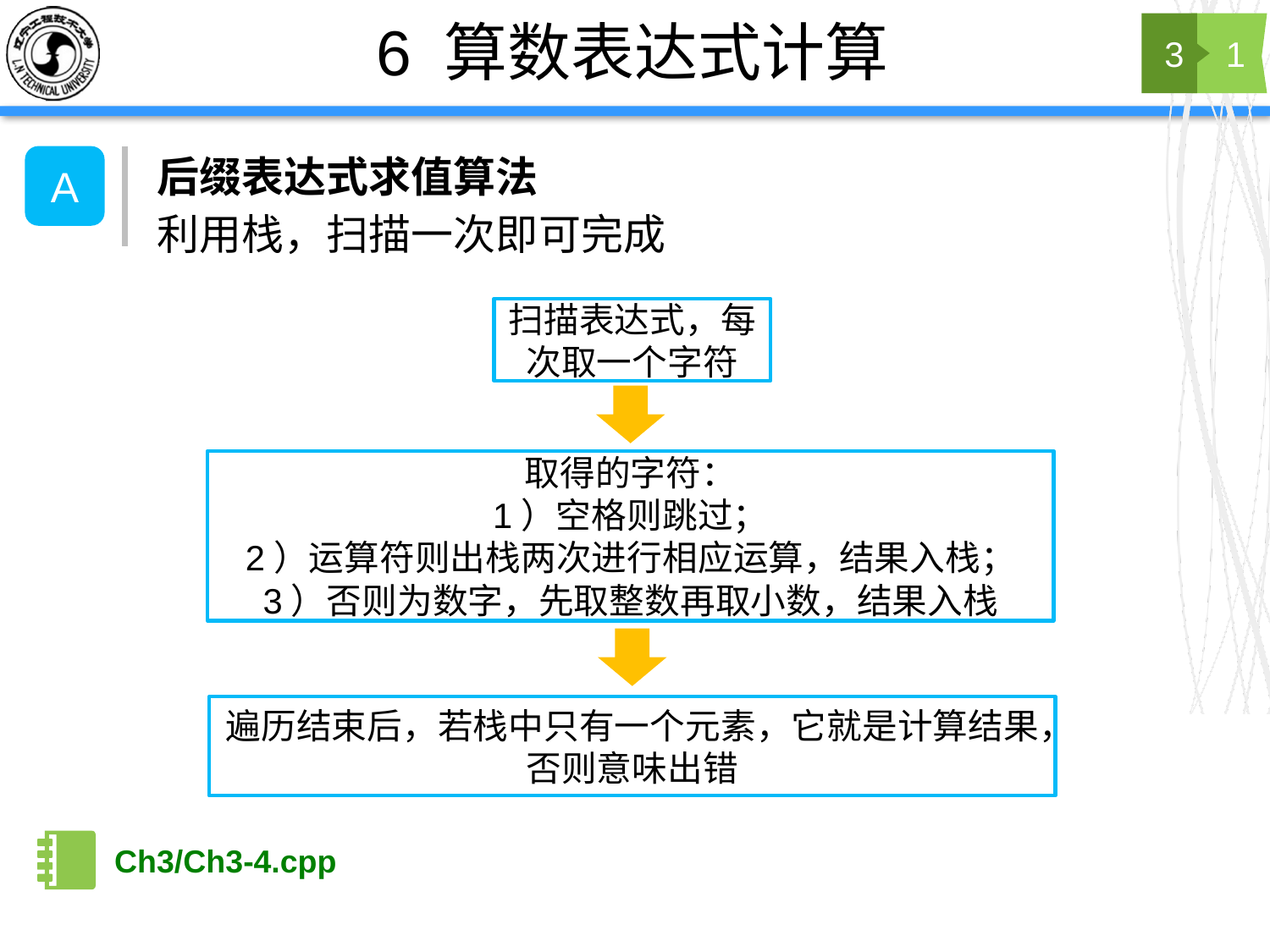

# 6 算数表达式计算
3
1
后缀表达式求值算法
A
利用栈，扫描一次即可完成
扫描表达式，每次取一个字符

取得的字符：
1）空格则跳过；
2）运算符则出栈两次进行相应运算，结果入栈；
3）否则为数字，先取整数再取小数，结果入栈

遍历结束后，若栈中只有一个元素，它就是计算结果，否则意味出错

Ch3/Ch3-4.cpp